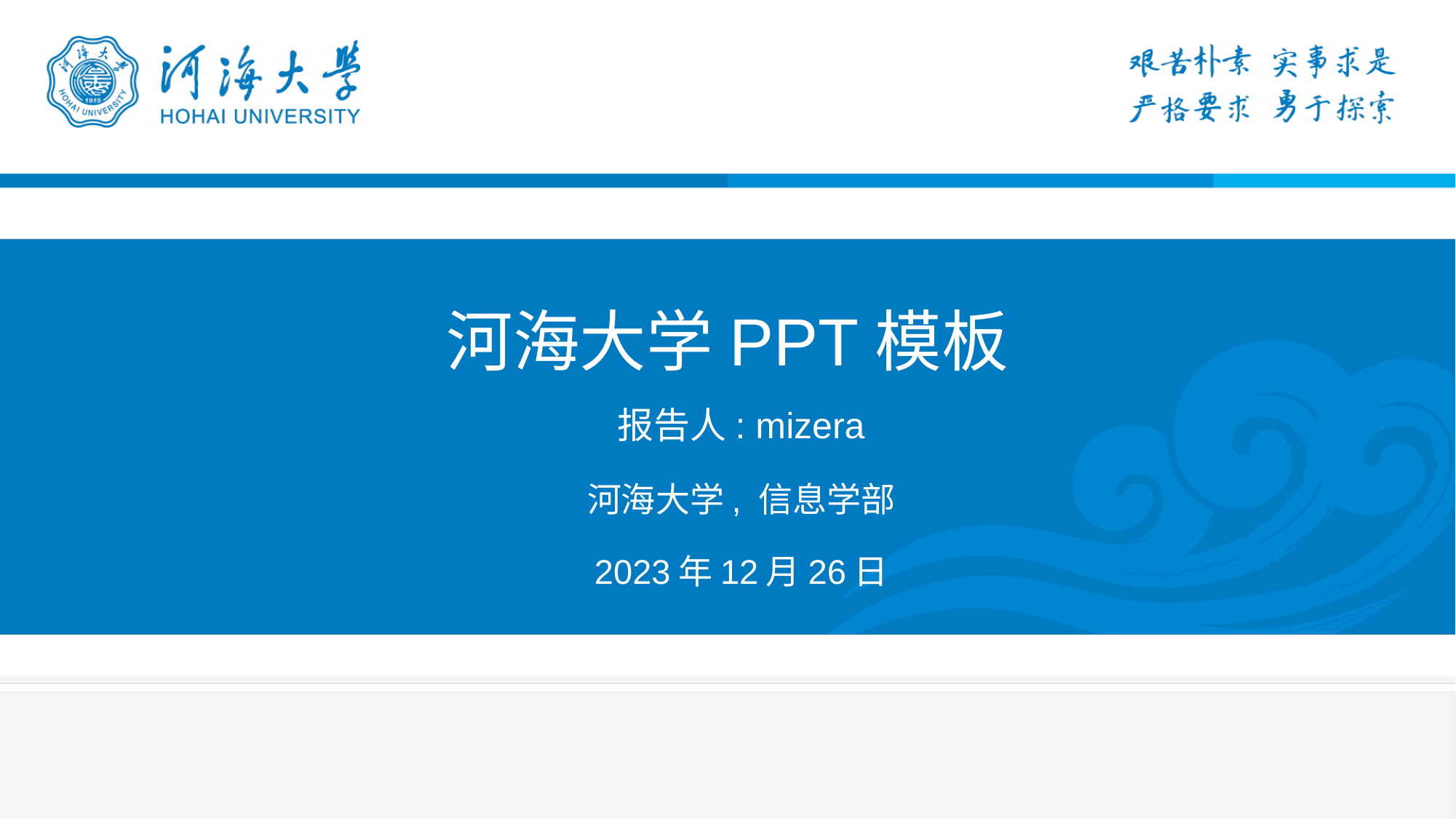

# 河海大学PPT模板
报告人: mizera
河海大学, 信息学部
2023年12月26日